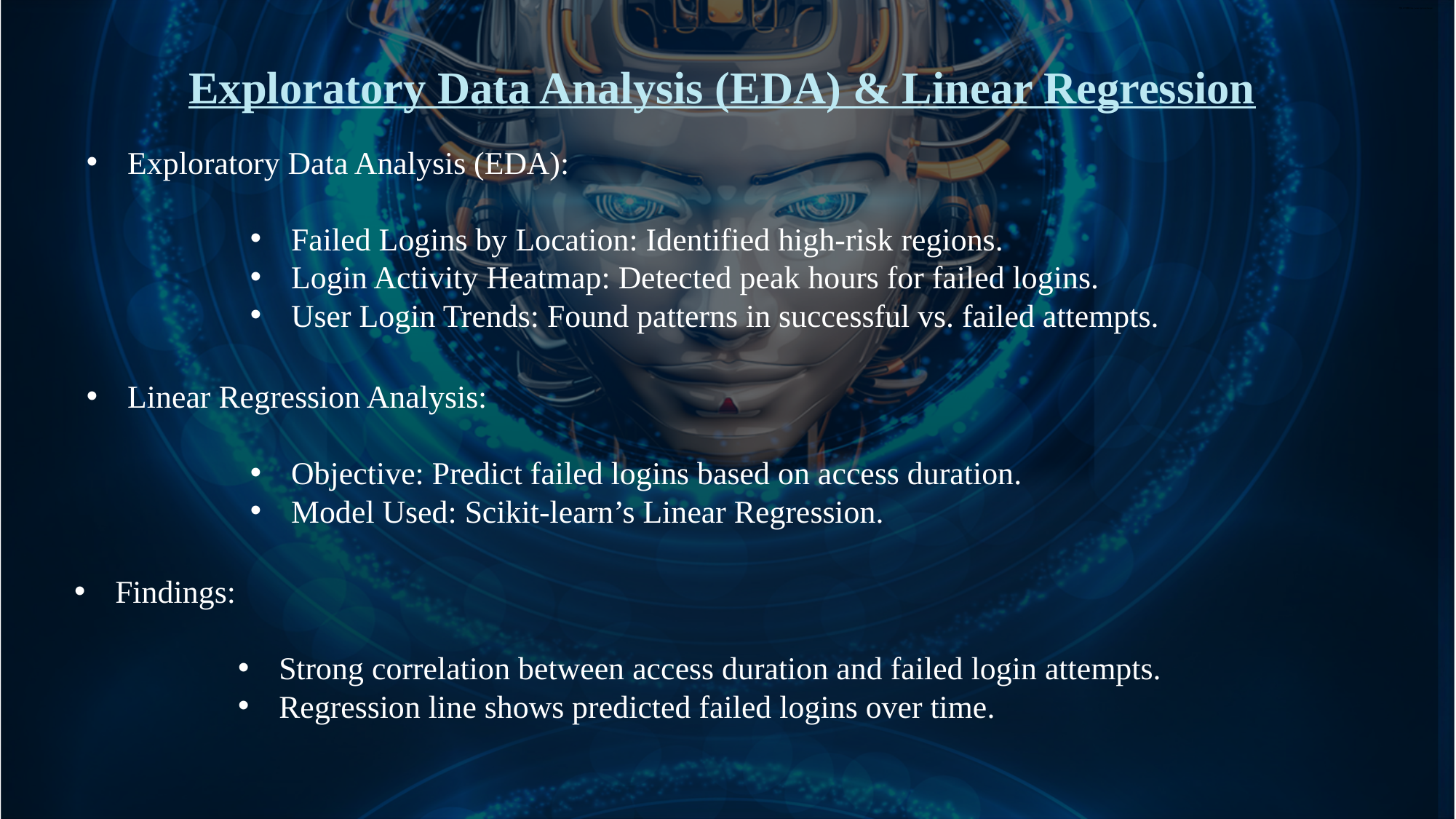

行业PPT模板http://www.1ppt.com/hangye/
Exploratory Data Analysis (EDA) & Linear Regression

Exploratory Data Analysis (EDA):

Failed Logins by Location: Identified high-risk regions.
Login Activity Heatmap: Detected peak hours for failed logins.
User Login Trends: Found patterns in successful vs. failed attempts.
Linear Regression Analysis:

Objective: Predict failed logins based on access duration.
Model Used: Scikit-learn’s Linear Regression.
Findings:

Strong correlation between access duration and failed login attempts.
Regression line shows predicted failed logins over time.